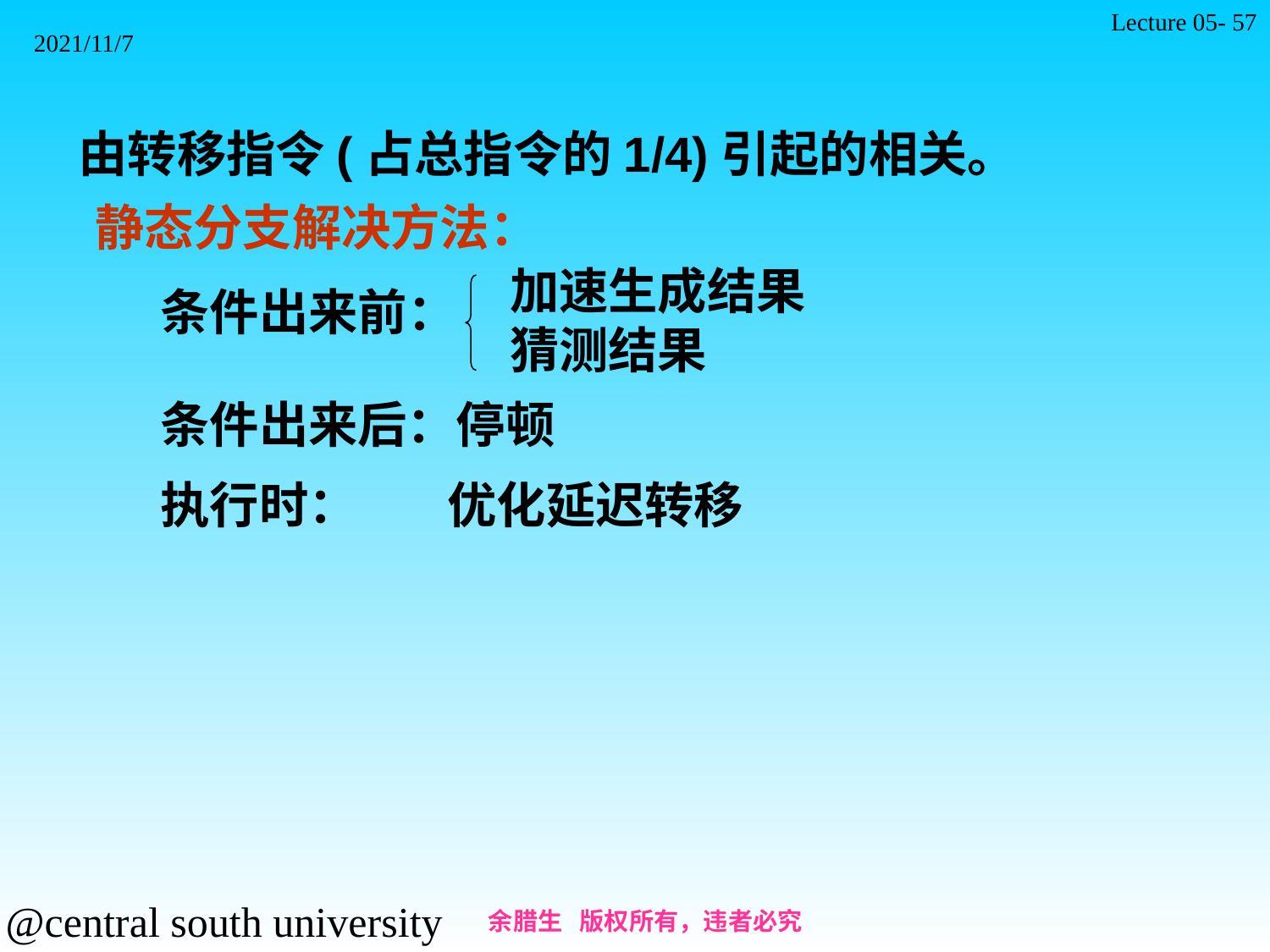

Lecture 05- 57
2021/11/7
  由转移指令(占总指令的1/4)引起的相关。
静态分支解决方法：
加速生成结果
猜测结果

条件出来前：
条件出来后：停顿
执行时：        优化延迟转移
余腊生   版权所有，违者必究